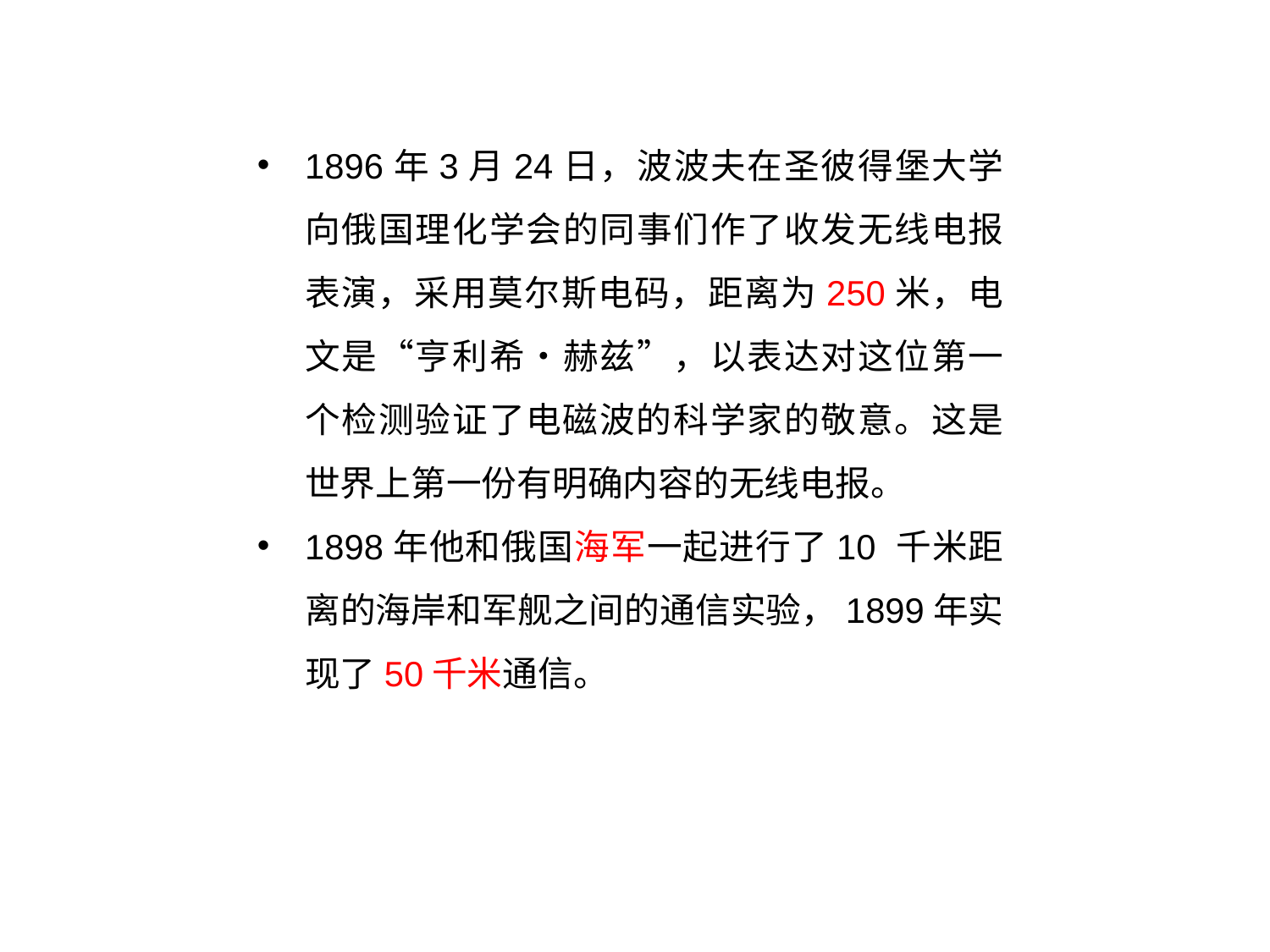

1896年3月24日，波波夫在圣彼得堡大学向俄国理化学会的同事们作了收发无线电报表演，采用莫尔斯电码，距离为250米，电文是“亨利希•赫兹”，以表达对这位第一个检测验证了电磁波的科学家的敬意。这是世界上第一份有明确内容的无线电报。
1898年他和俄国海军一起进行了10 千米距离的海岸和军舰之间的通信实验，1899年实现了50千米通信。